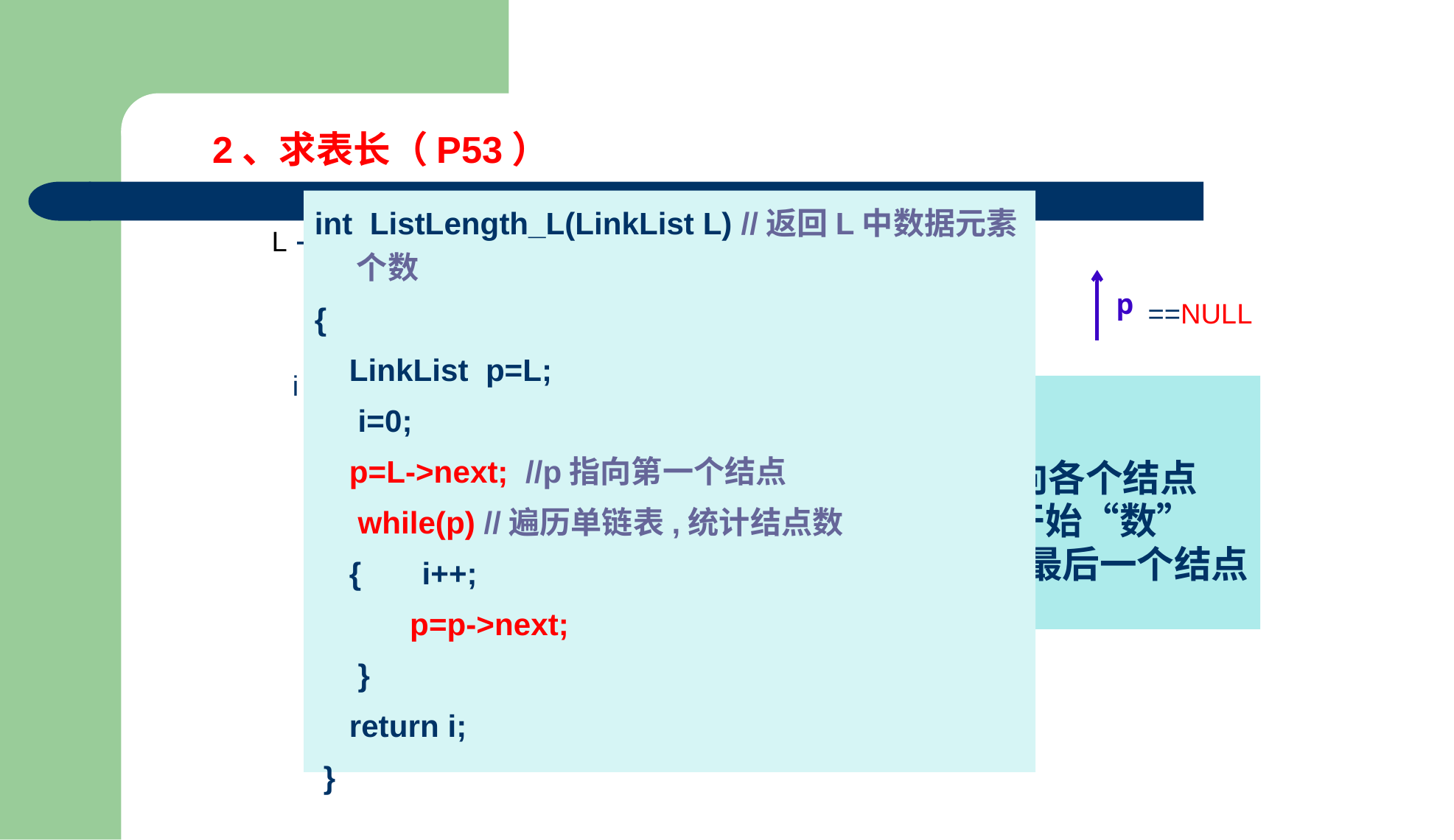

2、求表长（P53）
int  ListLength_L(LinkList L) //返回L中数据元素个数
{
    LinkList  p=L;
     i=0;
    p=L->next;  //p指向第一个结点
     while(p) //遍历单链表,统计结点数
    {       i++;
           p=p->next;
     }
    return i;
 }

        ^
L

a1

a2
……

an

p
p

p

p

p
==NULL
i
0
n
“数”结点：
指针p依次指向各个结点
从第一个元素开始“数”
 一直“数”到最后一个结点
1
2